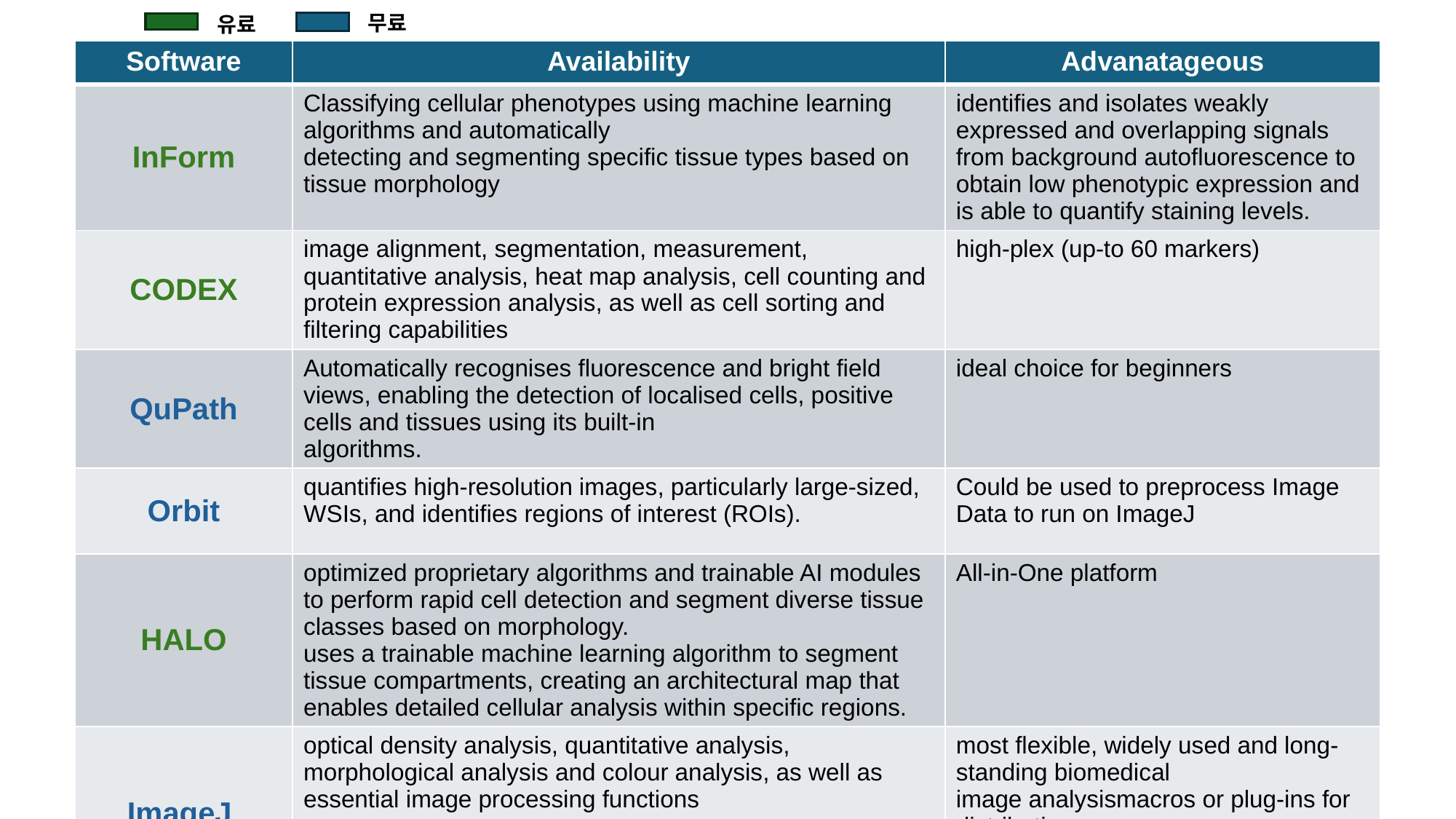

무료
유료

| Software | Availability | Advanatageous |
| --- | --- | --- |
| InForm | Classifying cellular phenotypes using machine learning algorithms and automatically detecting and segmenting specific tissue types based on tissue morphology | identifies and isolates weakly expressed and overlapping signals from background autofluorescence to obtain low phenotypic expression and is able to quantify staining levels. |
| CODEX | image alignment, segmentation, measurement, quantitative analysis, heat map analysis, cell counting and protein expression analysis, as well as cell sorting and filtering capabilities | high-plex (up-to 60 markers) |
| QuPath | Automatically recognises fluorescence and bright field views, enabling the detection of localised cells, positive cells and tissues using its built-in algorithms. | ideal choice for beginners |
| Orbit | quantifies high-resolution images, particularly large-sized, WSIs, and identifies regions of interest (ROIs). | Could be used to preprocess Image Data to run on ImageJ |
| HALO | optimized proprietary algorithms and trainable AI modules to perform rapid cell detection and segment diverse tissue classes based on morphology. uses a trainable machine learning algorithm to segment tissue compartments, creating an architectural map that enables detailed cellular analysis within specific regions. | All-in-One platform |
| ImageJ | optical density analysis, quantitative analysis, morphological analysis and colour analysis, as well as essential image processing functions | most flexible, widely used and long-standing biomedical image analysismacros or plug-ins for distribution, and many such specialised plug-ins exist for public use. |